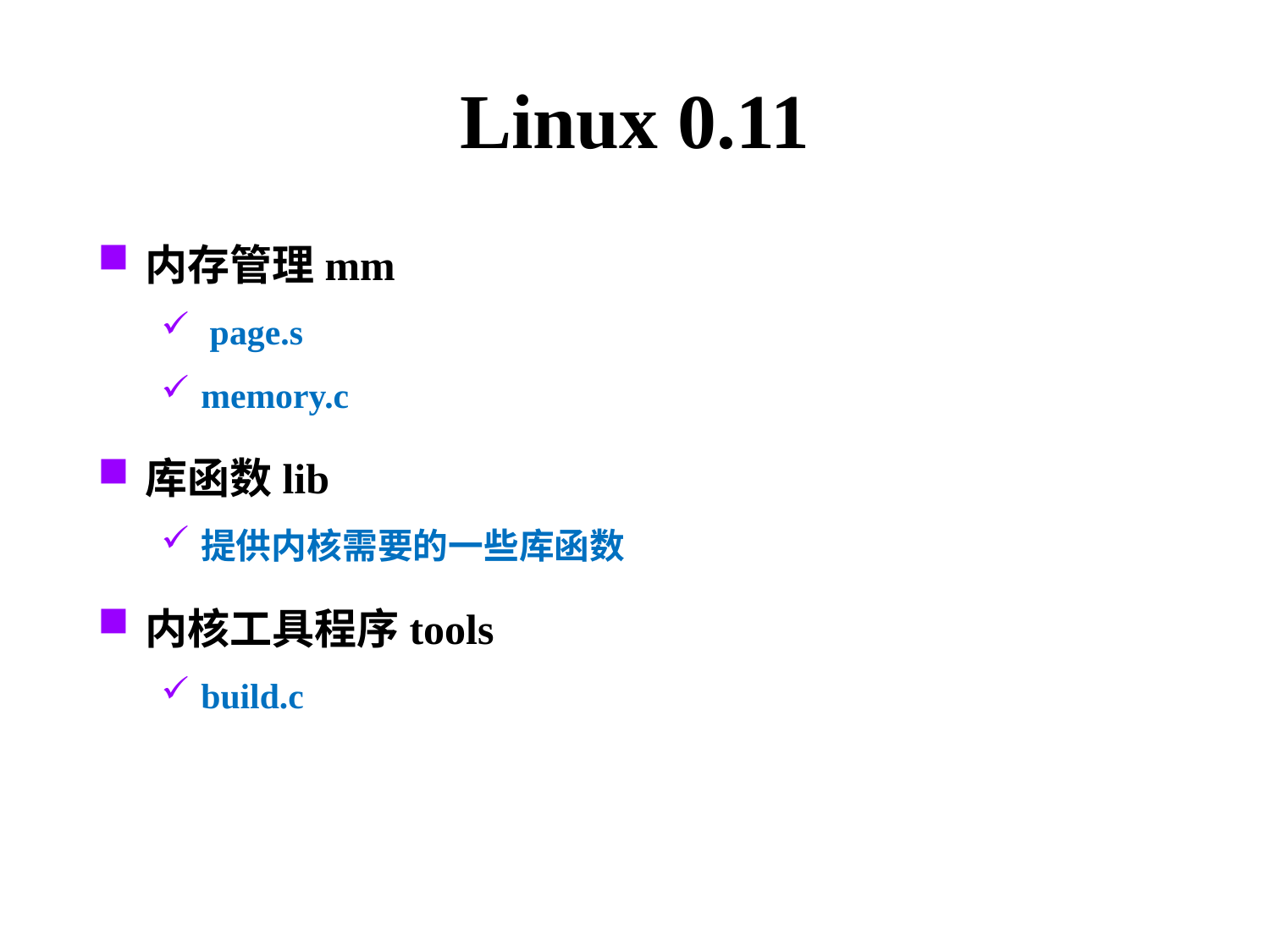

# Linux 0.11
内存管理mm
 page.s
memory.c
库函数lib
提供内核需要的一些库函数
内核工具程序tools
build.c